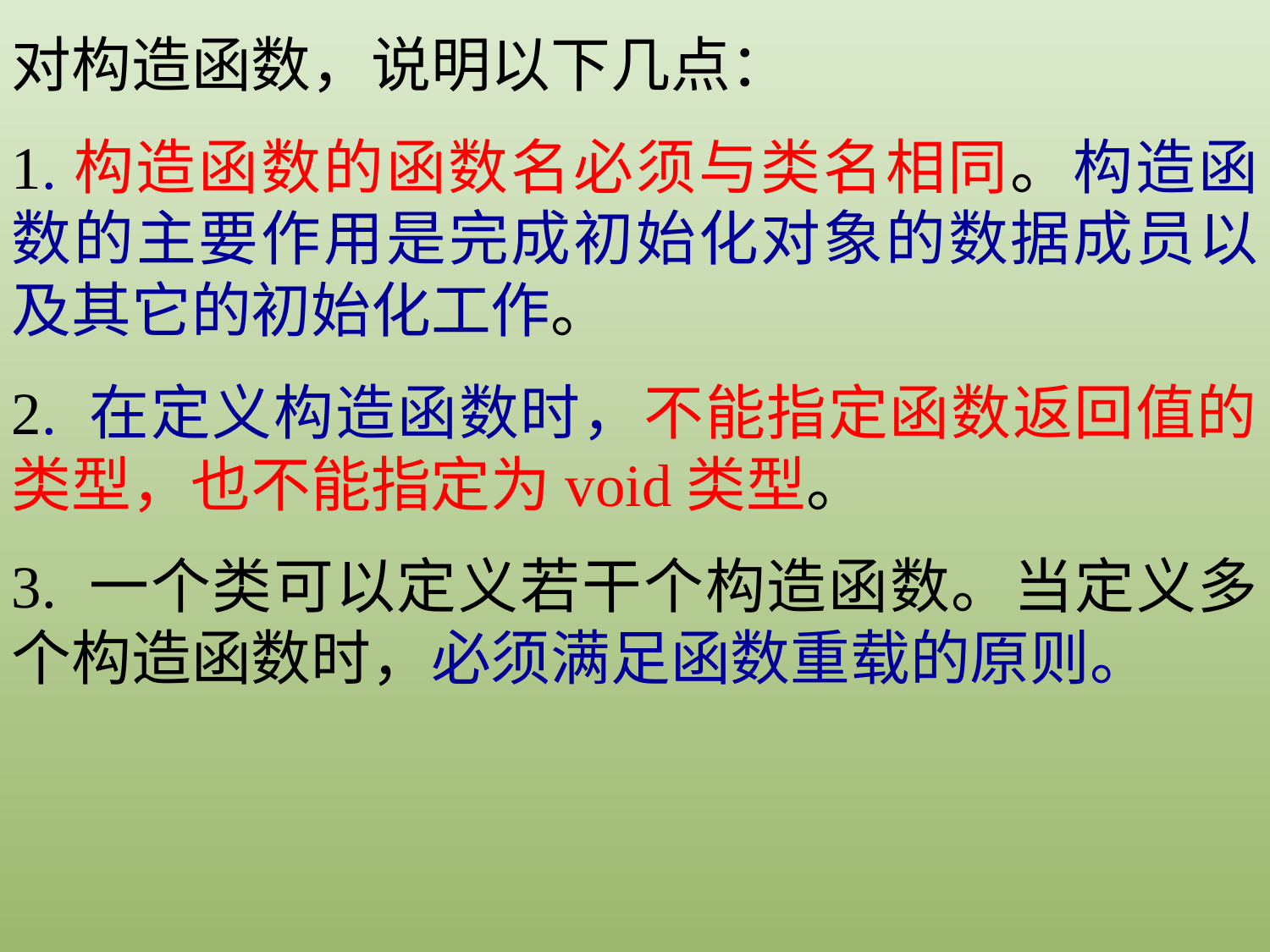

对构造函数，说明以下几点：
1.构造函数的函数名必须与类名相同。构造函数的主要作用是完成初始化对象的数据成员以及其它的初始化工作。
2. 在定义构造函数时，不能指定函数返回值的类型，也不能指定为void类型。
3. 一个类可以定义若干个构造函数。当定义多个构造函数时，必须满足函数重载的原则。
657